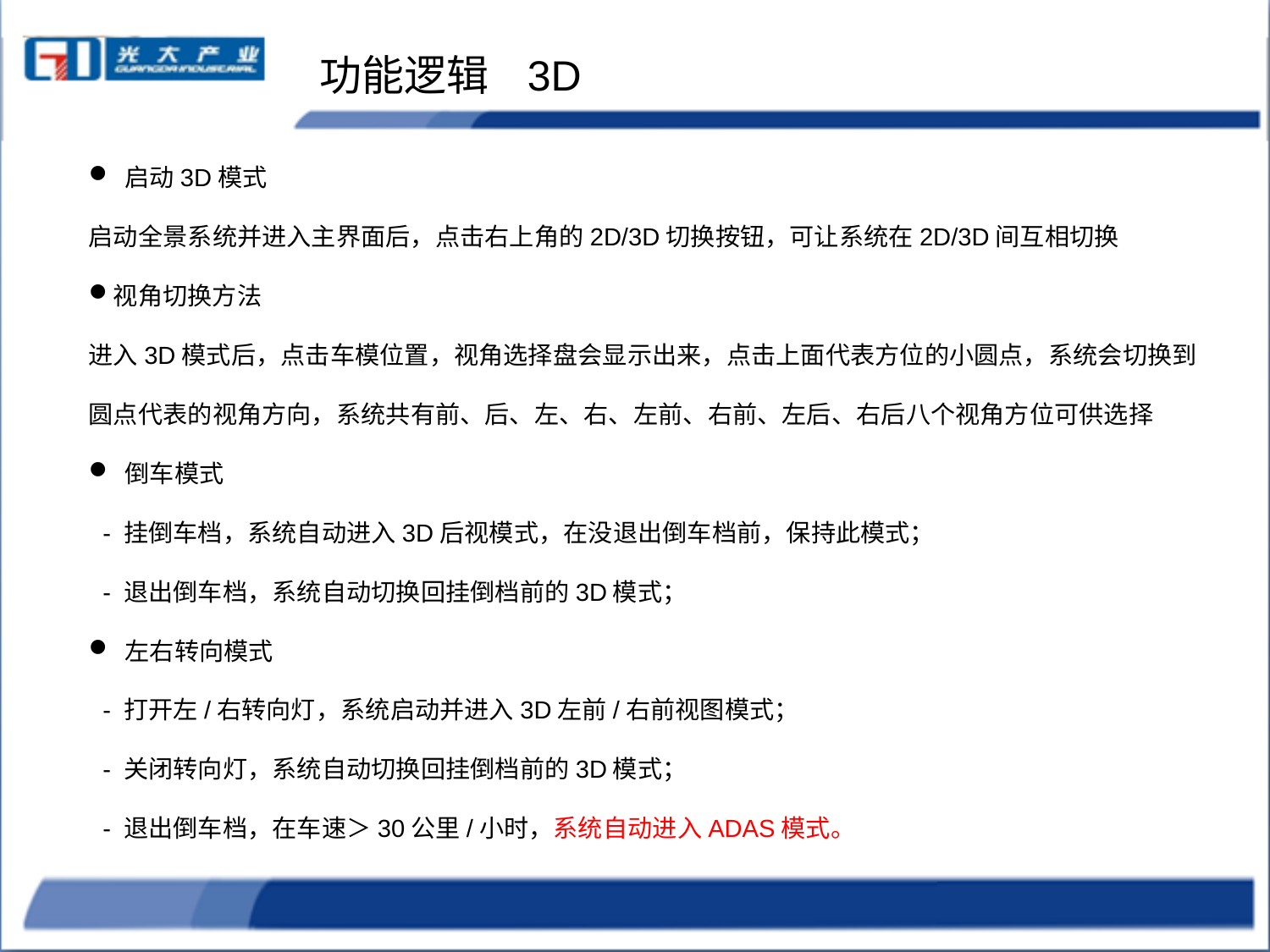

功能逻辑   3D
 启动3D模式
启动全景系统并进入主界面后，点击右上角的2D/3D切换按钮，可让系统在2D/3D间互相切换
视角切换方法
进入3D模式后，点击车模位置，视角选择盘会显示出来，点击上面代表方位的小圆点，系统会切换到圆点代表的视角方向，系统共有前、后、左、右、左前、右前、左后、右后八个视角方位可供选择
 倒车模式
  - 挂倒车档，系统自动进入3D后视模式，在没退出倒车档前，保持此模式；
  - 退出倒车档，系统自动切换回挂倒档前的3D模式；
 左右转向模式
  - 打开左/右转向灯，系统启动并进入3D左前/右前视图模式；
  - 关闭转向灯，系统自动切换回挂倒档前的3D模式；
  - 退出倒车档，在车速＞30公里/小时，系统自动进入ADAS模式。